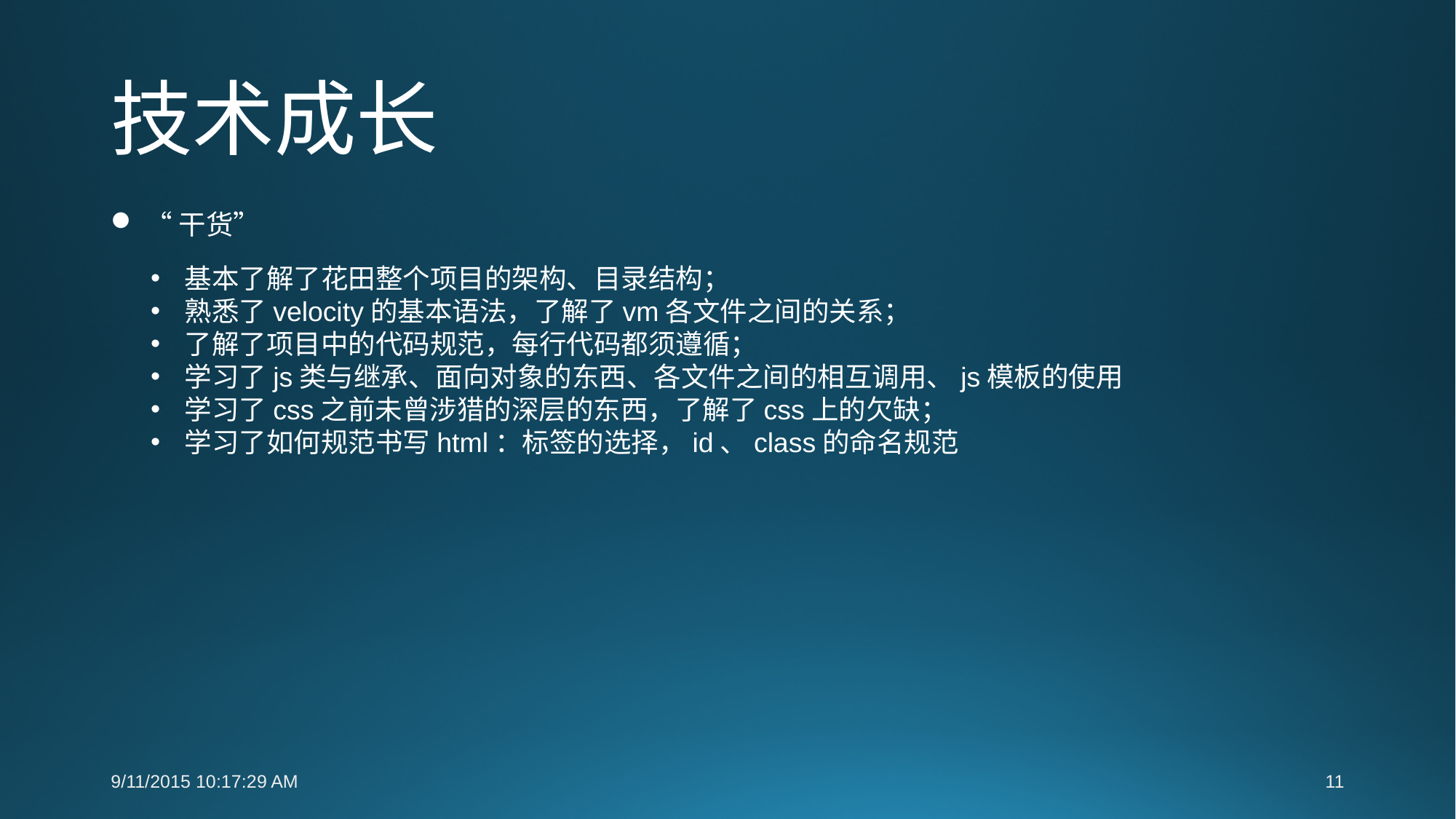

# 技术成长
“干货”
基本了解了花田整个项目的架构、目录结构；
熟悉了velocity的基本语法，了解了vm各文件之间的关系；
了解了项目中的代码规范，每行代码都须遵循；
学习了js类与继承、面向对象的东西、各文件之间的相互调用、js模板的使用
学习了css之前未曾涉猎的深层的东西，了解了css上的欠缺；
学习了如何规范书写html：标签的选择，id、class的命名规范
9/11/2015 10:17:29 AM
11